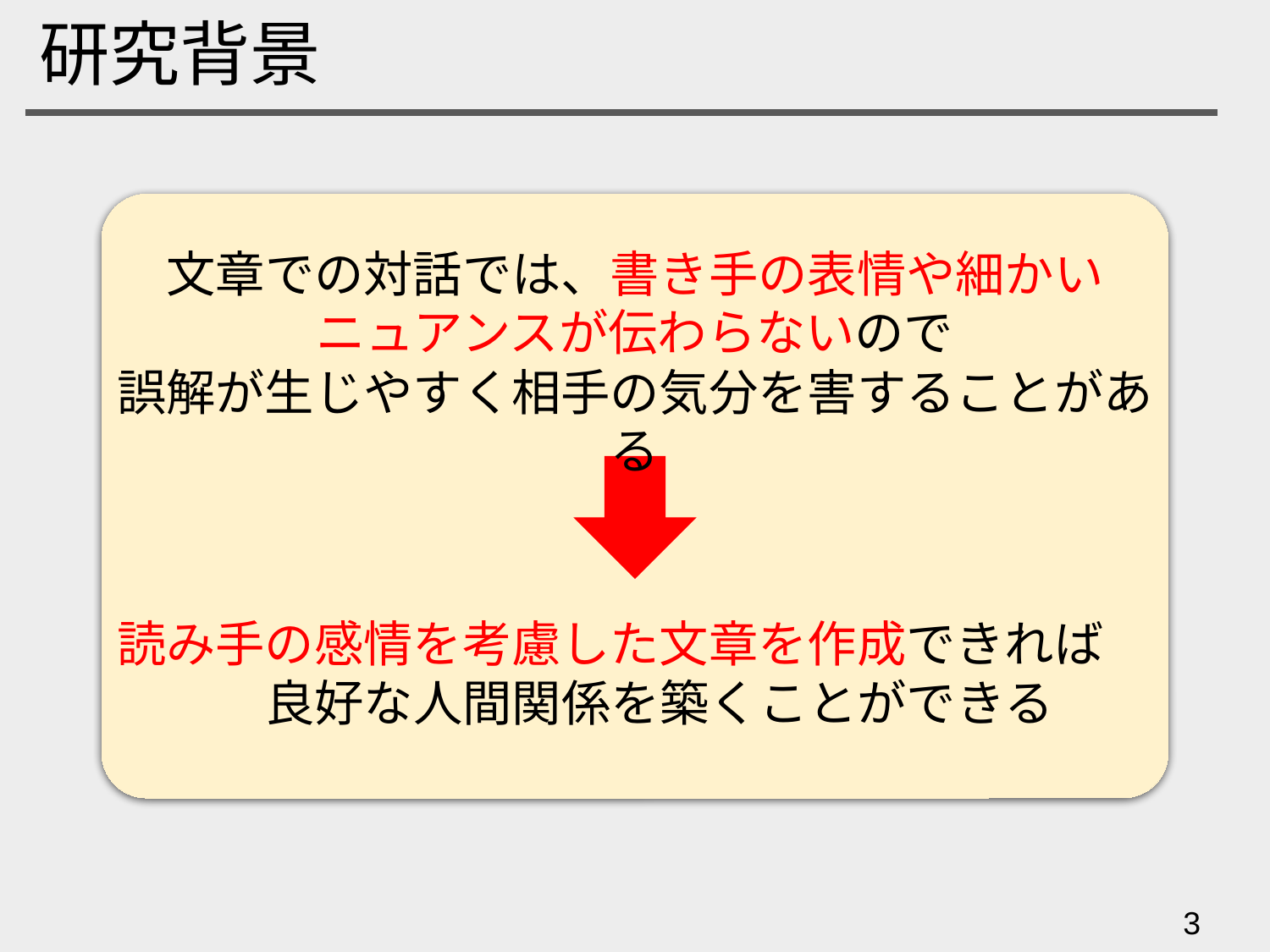

# 研究背景

文章での対話では、書き手の表情や細かい
ニュアンスが伝わらないので
誤解が生じやすく相手の気分を害することがある

読み手の感情を考慮した文章を作成できれば　　良好な人間関係を築くことができる
3